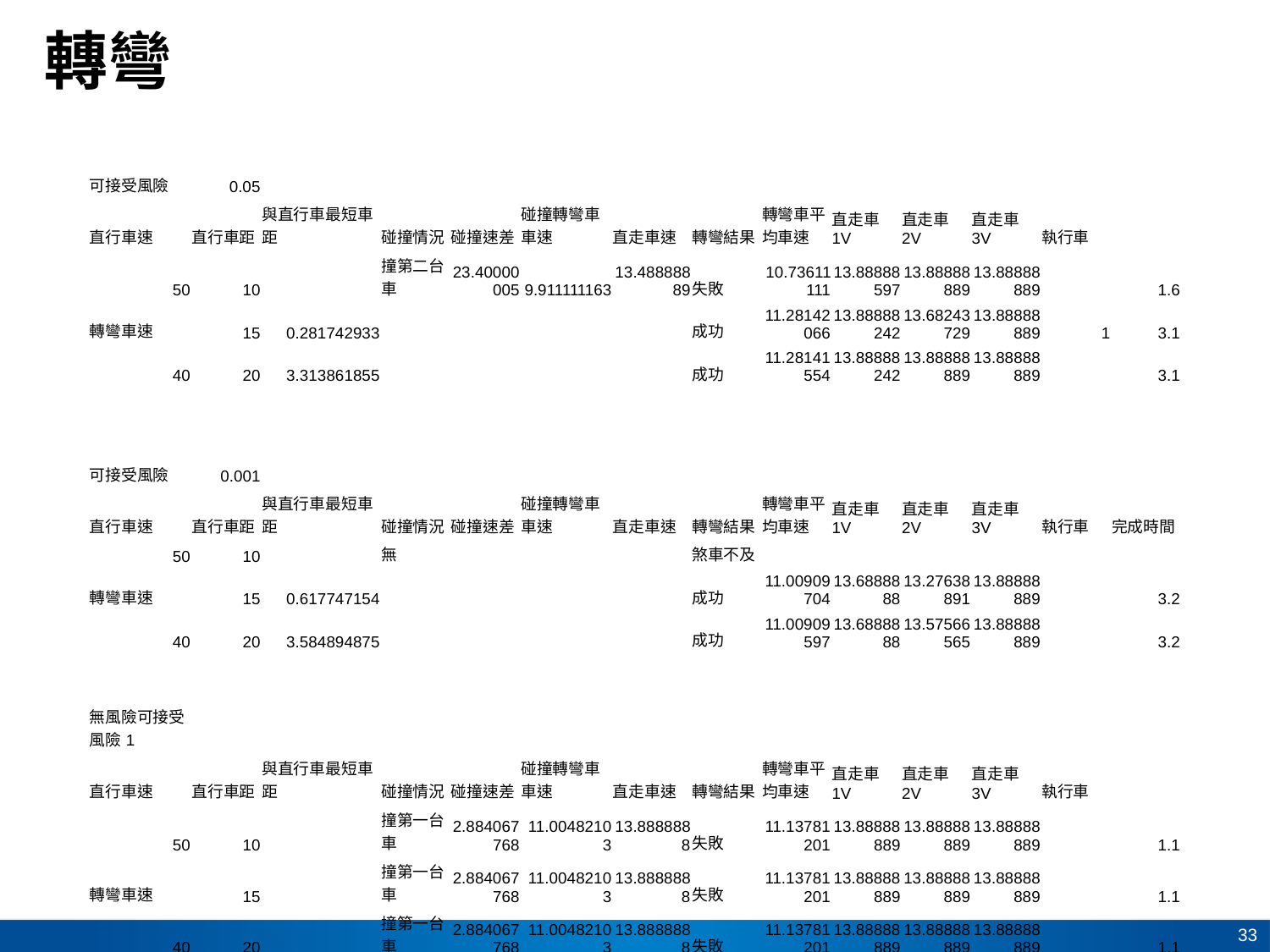

# 轉彎
| 可接受風險 | 0.05 |  |  |  |  |  |  |  |  |  |  |  |  |
| --- | --- | --- | --- | --- | --- | --- | --- | --- | --- | --- | --- | --- | --- |
| 直行車速 | 直行車距 | 與直行車最短車距 | 碰撞情況 | 碰撞速差 | 碰撞轉彎車車速 | 直走車速 | 轉彎結果 | 轉彎車平均車速 | 直走車1V | 直走車2V | 直走車3V | 執行車 |  |
| 50 | 10 |  | 撞第二台車 | 23.40000005 | 9.911111163 | 13.48888889 | 失敗 | 10.73611111 | 13.88888597 | 13.88888889 | 13.88888889 |  | 1.6 |
| 轉彎車速 | 15 | 0.281742933 |  |  |  |  | 成功 | 11.28142066 | 13.88888242 | 13.68243729 | 13.88888889 | 1 | 3.1 |
| 40 | 20 | 3.313861855 |  |  |  |  | 成功 | 11.28141554 | 13.88888242 | 13.88888889 | 13.88888889 |  | 3.1 |
|  |  |  |  |  |  |  |  |  |  |  |  |  |  |
|  |  |  |  |  |  |  |  |  |  |  |  |  |  |
|  |  |  |  |  |  |  |  |  |  |  |  |  |  |
| 可接受風險 | 0.001 |  |  |  |  |  |  |  |  |  |  |  |  |
| 直行車速 | 直行車距 | 與直行車最短車距 | 碰撞情況 | 碰撞速差 | 碰撞轉彎車車速 | 直走車速 | 轉彎結果 | 轉彎車平均車速 | 直走車1V | 直走車2V | 直走車3V | 執行車 | 完成時間 |
| 50 | 10 |  | 無 |  |  |  | 煞車不及 |  |  |  |  |  |  |
| 轉彎車速 | 15 | 0.617747154 |  |  |  |  | 成功 | 11.00909704 | 13.6888888 | 13.27638891 | 13.88888889 |  | 3.2 |
| 40 | 20 | 3.584894875 |  |  |  |  | 成功 | 11.00909597 | 13.6888888 | 13.57566565 | 13.88888889 |  | 3.2 |
|  |  |  |  |  |  |  |  |  |  |  |  |  |  |
|  |  |  |  |  |  |  |  |  |  |  |  |  |  |
| 無風險可接受風險1 |  |  |  |  |  |  |  |  |  |  |  |  |  |
| 直行車速 | 直行車距 | 與直行車最短車距 | 碰撞情況 | 碰撞速差 | 碰撞轉彎車車速 | 直走車速 | 轉彎結果 | 轉彎車平均車速 | 直走車1V | 直走車2V | 直走車3V | 執行車 |  |
| 50 | 10 |  | 撞第一台車 | 2.884067768 | 11.00482103 | 13.8888888 | 失敗 | 11.13781201 | 13.88888889 | 13.88888889 | 13.88888889 |  | 1.1 |
| 轉彎車速 | 15 |  | 撞第一台車 | 2.884067768 | 11.00482103 | 13.8888888 | 失敗 | 11.13781201 | 13.88888889 | 13.88888889 | 13.88888889 |  | 1.1 |
| 40 | 20 |  | 撞第一台車 | 2.884067768 | 11.00482103 | 13.8888888 | 失敗 | 11.13781201 | 13.88888889 | 13.88888889 | 13.88888889 |  | 1.1 |
|  |  |  |  |  |  |  |  |  |  |  |  |  | 1.1 |
33